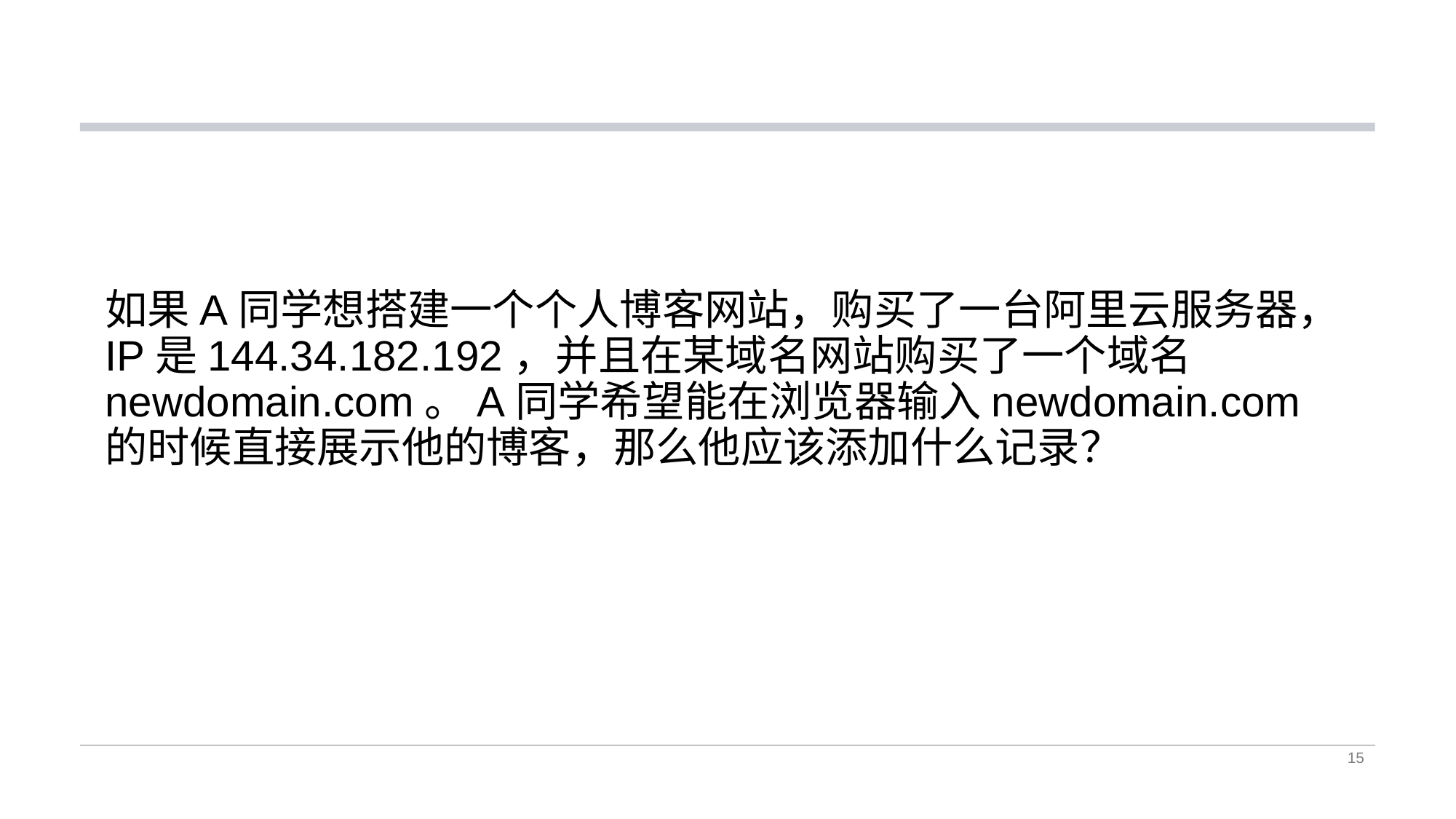

如果A同学想搭建一个个人博客网站，购买了一台阿里云服务器，IP是144.34.182.192，并且在某域名网站购买了一个域名newdomain.com。A同学希望能在浏览器输入newdomain.com的时候直接展示他的博客，那么他应该添加什么记录？
15